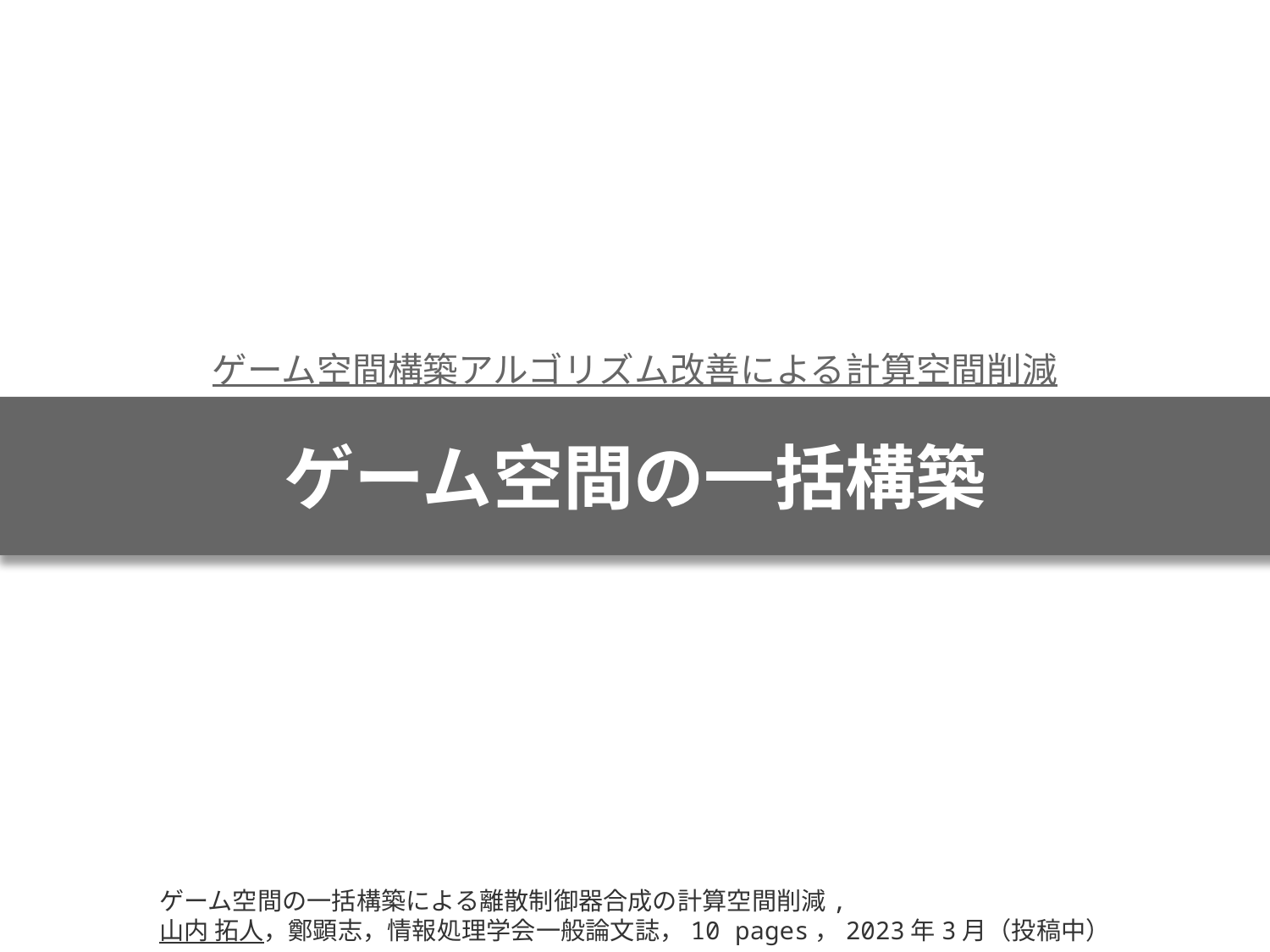

ゲーム空間構築アルゴリズム改善による計算空間削減
# ゲーム空間の一括構築
ゲーム空間の一括構築による離散制御器合成の計算空間削減,
山内 拓人，鄭顕志，情報処理学会一般論文誌，10 pages，2023年3月（投稿中）